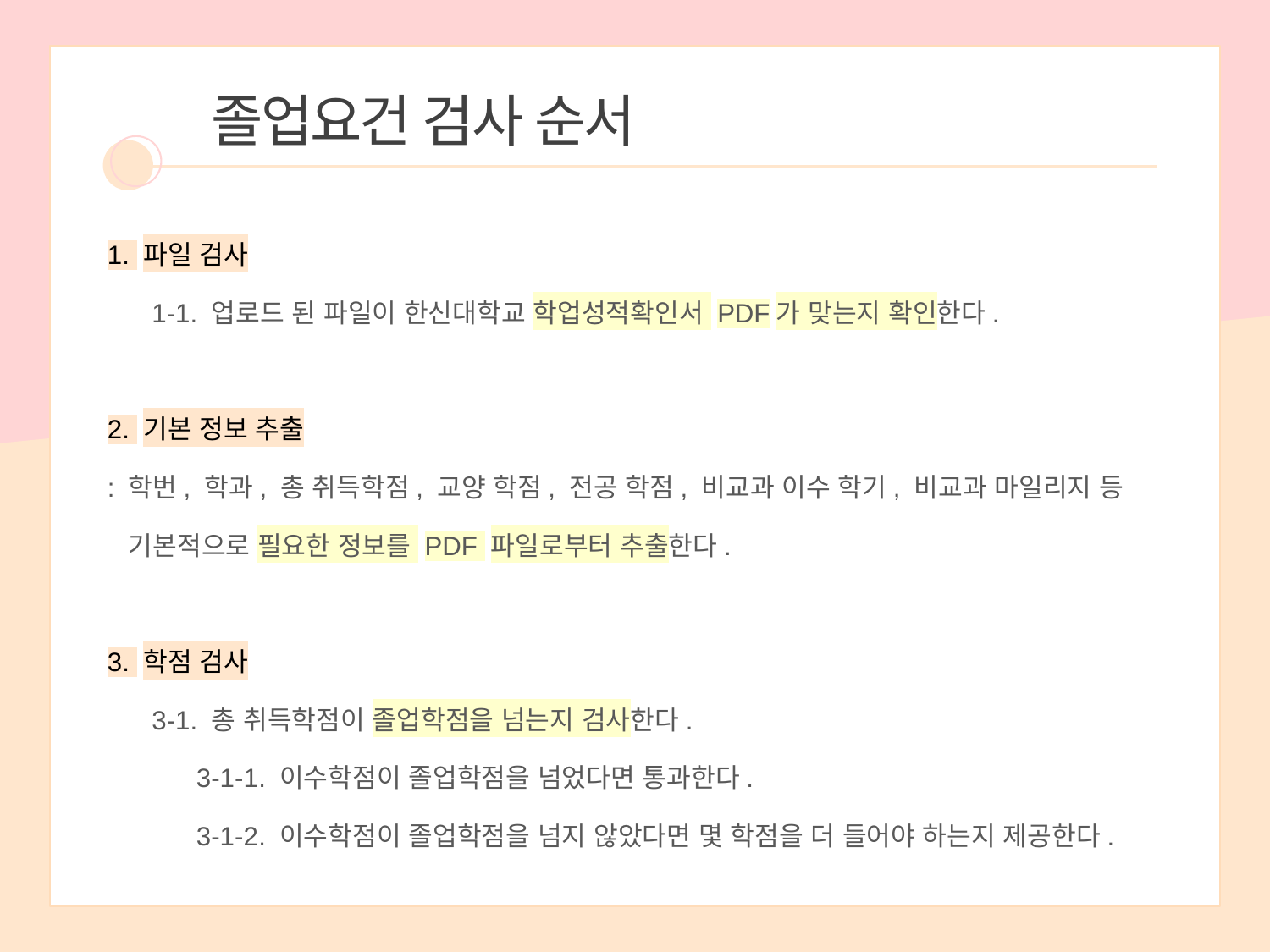

졸업요건 검사 순서
1. 파일 검사
      1-1. 업로드 된 파일이 한신대학교 학업성적확인서 PDF가 맞는지 확인한다.

2. 기본 정보 추출
: 학번, 학과, 총 취득학점, 교양 학점, 전공 학점, 비교과 이수 학기, 비교과 마일리지 등
  기본적으로 필요한 정보를 PDF 파일로부터 추출한다.

3. 학점 검사
      3-1. 총 취득학점이 졸업학점을 넘는지 검사한다.
            3-1-1. 이수학점이 졸업학점을 넘었다면 통과한다.
            3-1-2. 이수학점이 졸업학점을 넘지 않았다면 몇 학점을 더 들어야 하는지 제공한다.